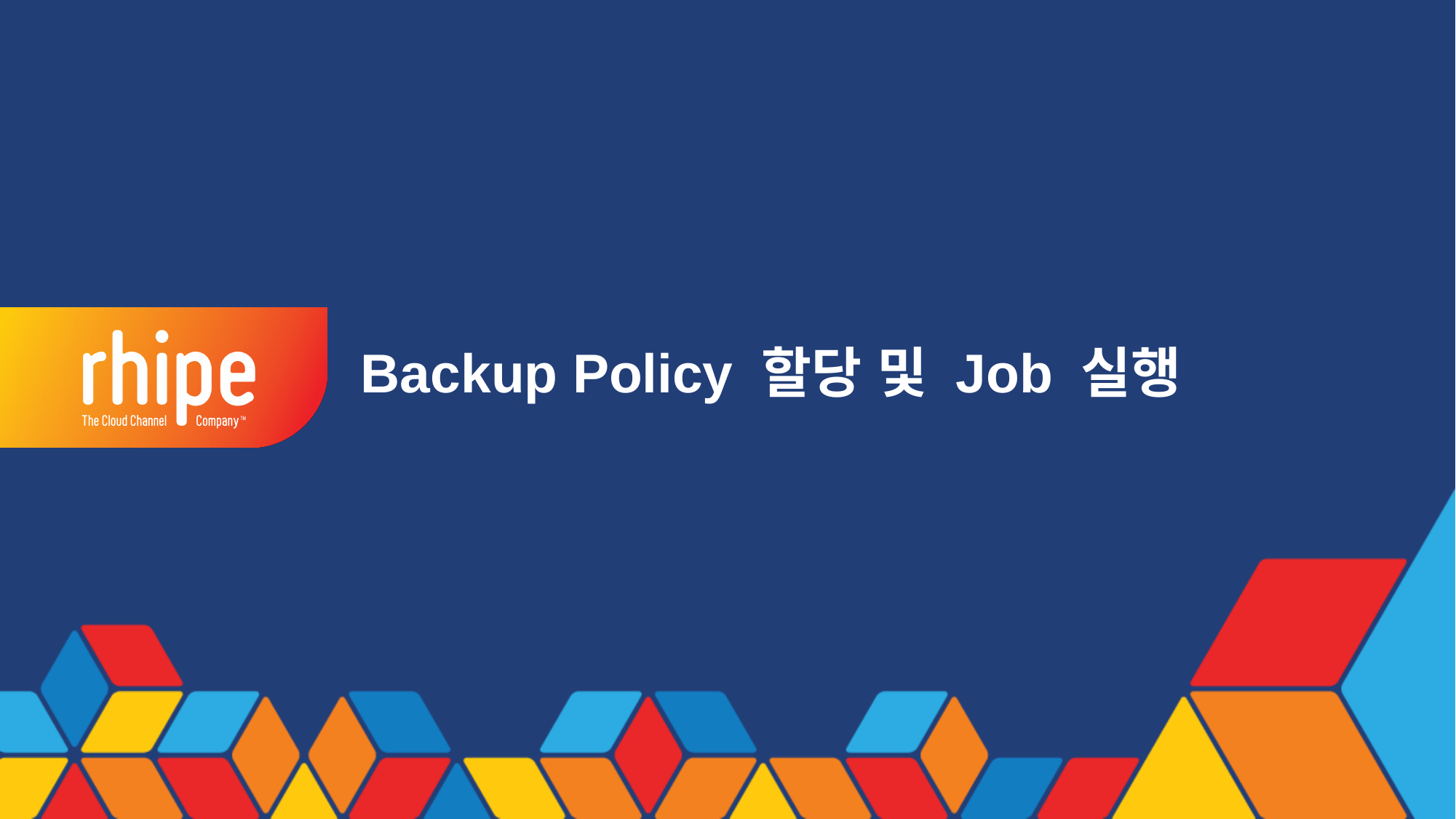

# Backup Policy 할당 및 Job 실행